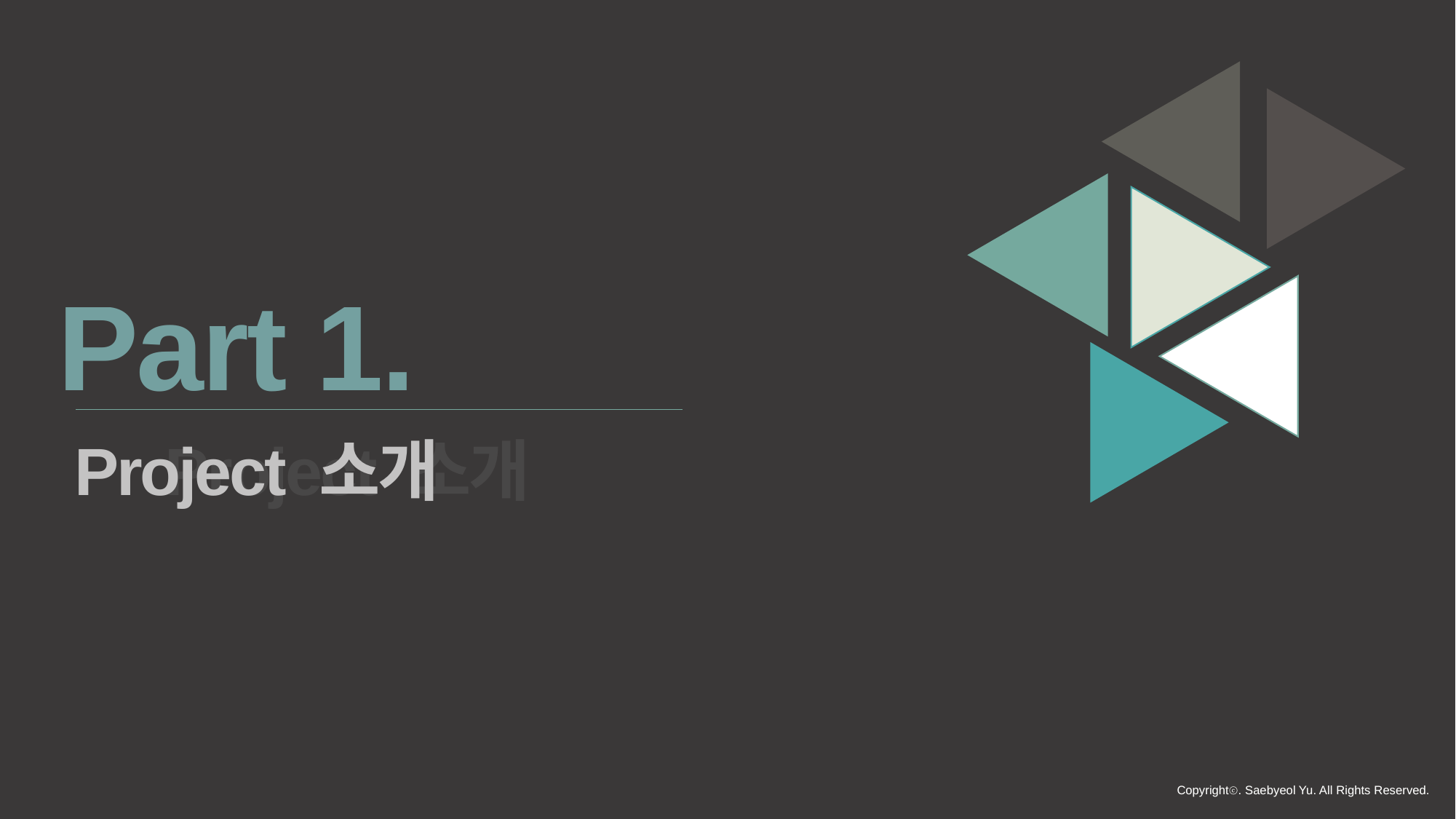

Part 1.
Project 소개
Project 소개
Copyrightⓒ. Saebyeol Yu. All Rights Reserved.